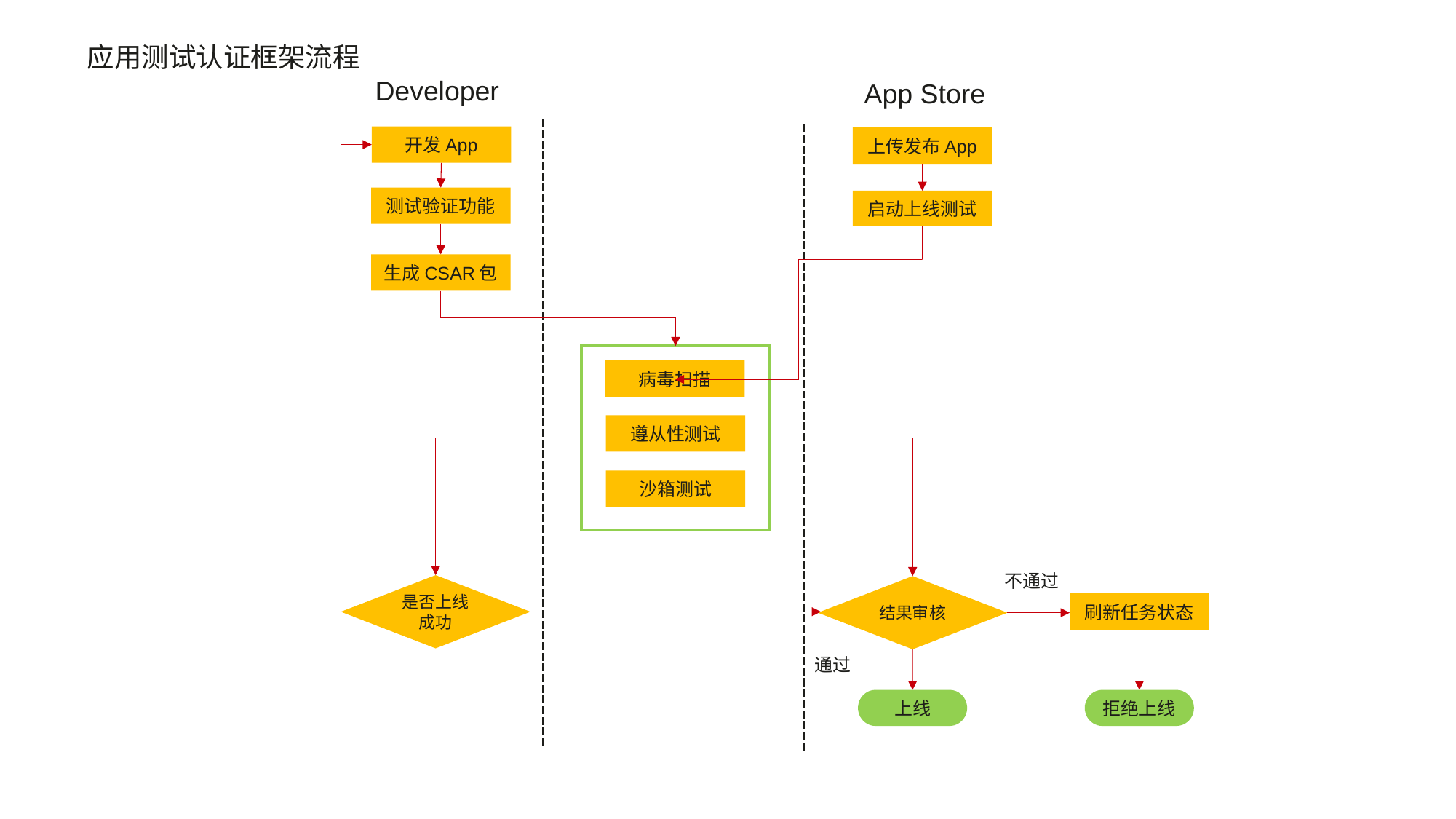

应用测试认证框架流程
Developer
App Store
开发App
上传发布App
测试验证功能
启动上线测试
生成CSAR包

病毒扫描
遵从性测试
沙箱测试
不通过
是否上线成功
结果审核
刷新任务状态
通过
上线
拒绝上线